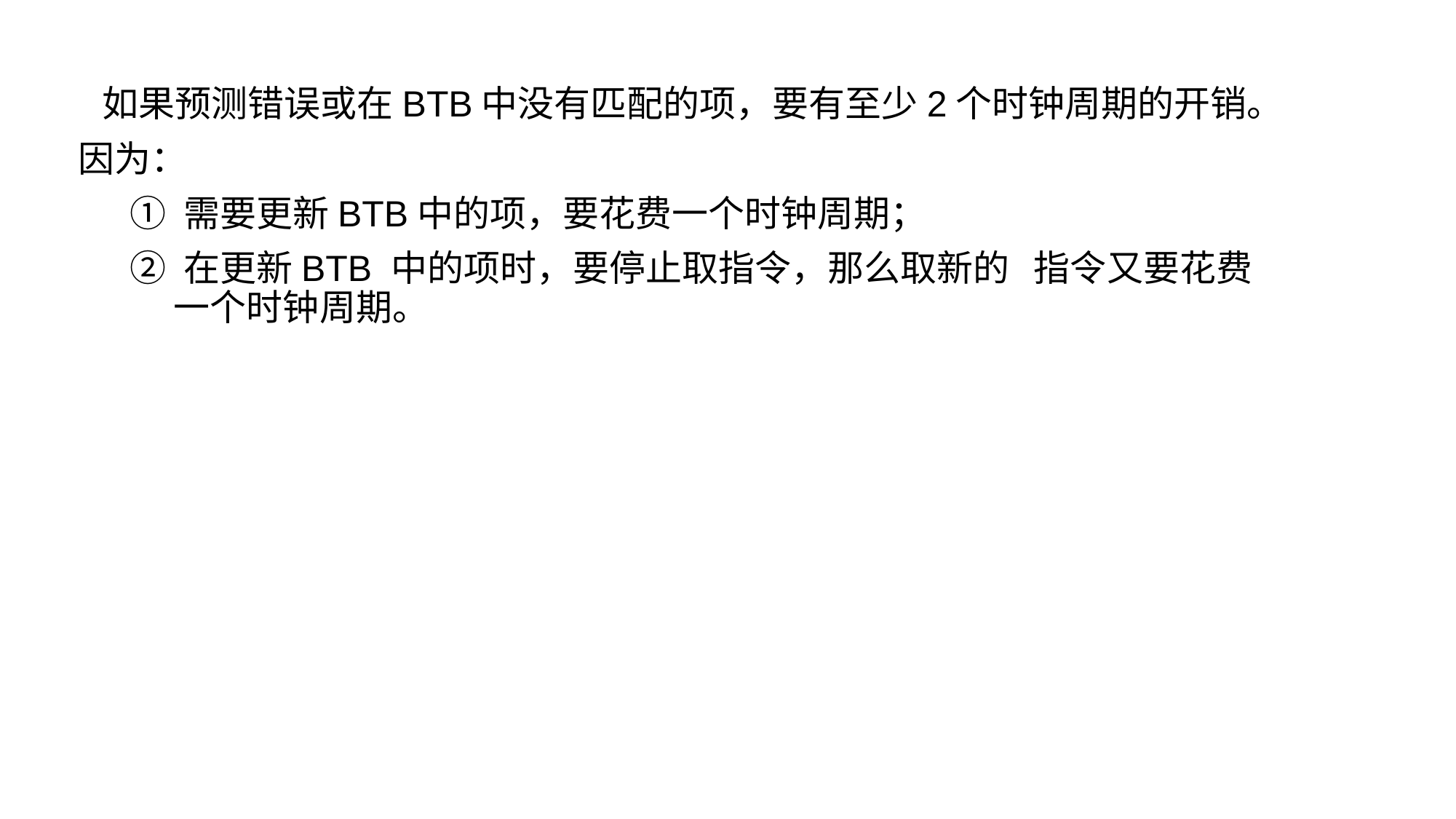

如果预测错误或在BTB中没有匹配的项，要有至少2个时钟周期的开销。
   因为：
① 需要更新BTB中的项，要花费一个时钟周期；
② 在更新BTB 中的项时，要停止取指令，那么取新的   指令又要花费一个时钟周期。